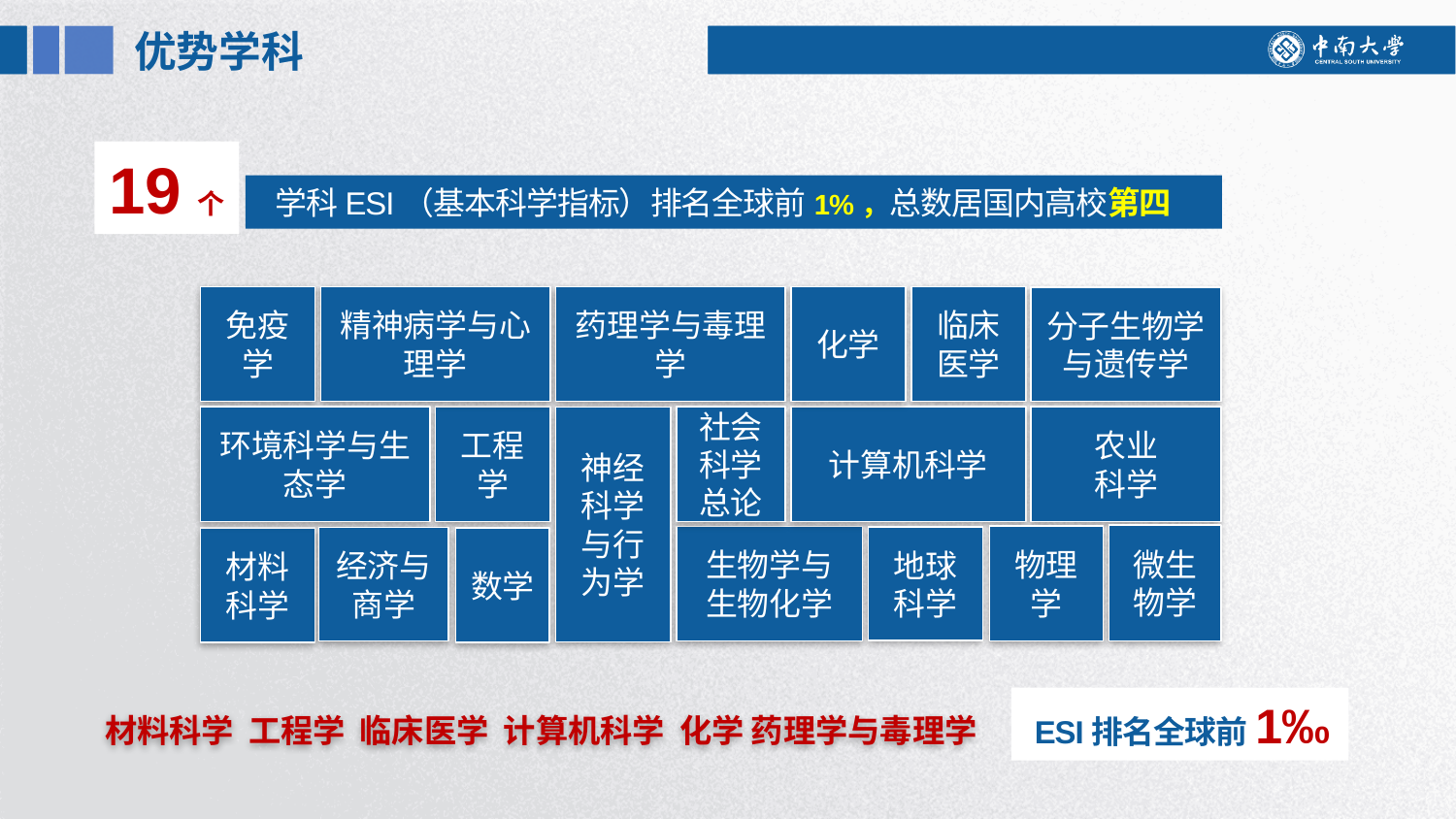

优势学科
19个
e7d195523061f1c01da5a1f0837ac25283df40ff0a16bfd61AE6AB84AD7EB485CA8019BF267F2027DE2BF09650313B56A435BB3664F8B916CA3777391AC088C283181605E184D6D6879568EB73EB808A44917F5128C20A4100957CA2519526EA40B8B54219C43C87FF835B0CD3040E43444448390C6E38433B017DECEE27FD7170FC892B11CC017A
 学科ESI（基本科学指标）排名全球前1%，总数居国内高校第四
免疫学
精神病学与心理学
药理学与毒理学
化学
临床医学
分子生物学与遗传学
环境科学与生态学
工程学
神经科学与行为学
社会科学总论
计算机科学
生物学与生物化学
地球科学
材料科学
数学
农业
科学
微生物学
物理学
经济与商学
材料科学  工程学  临床医学  计算机科学  化学 药理学与毒理学
 ESI排名全球前1‰